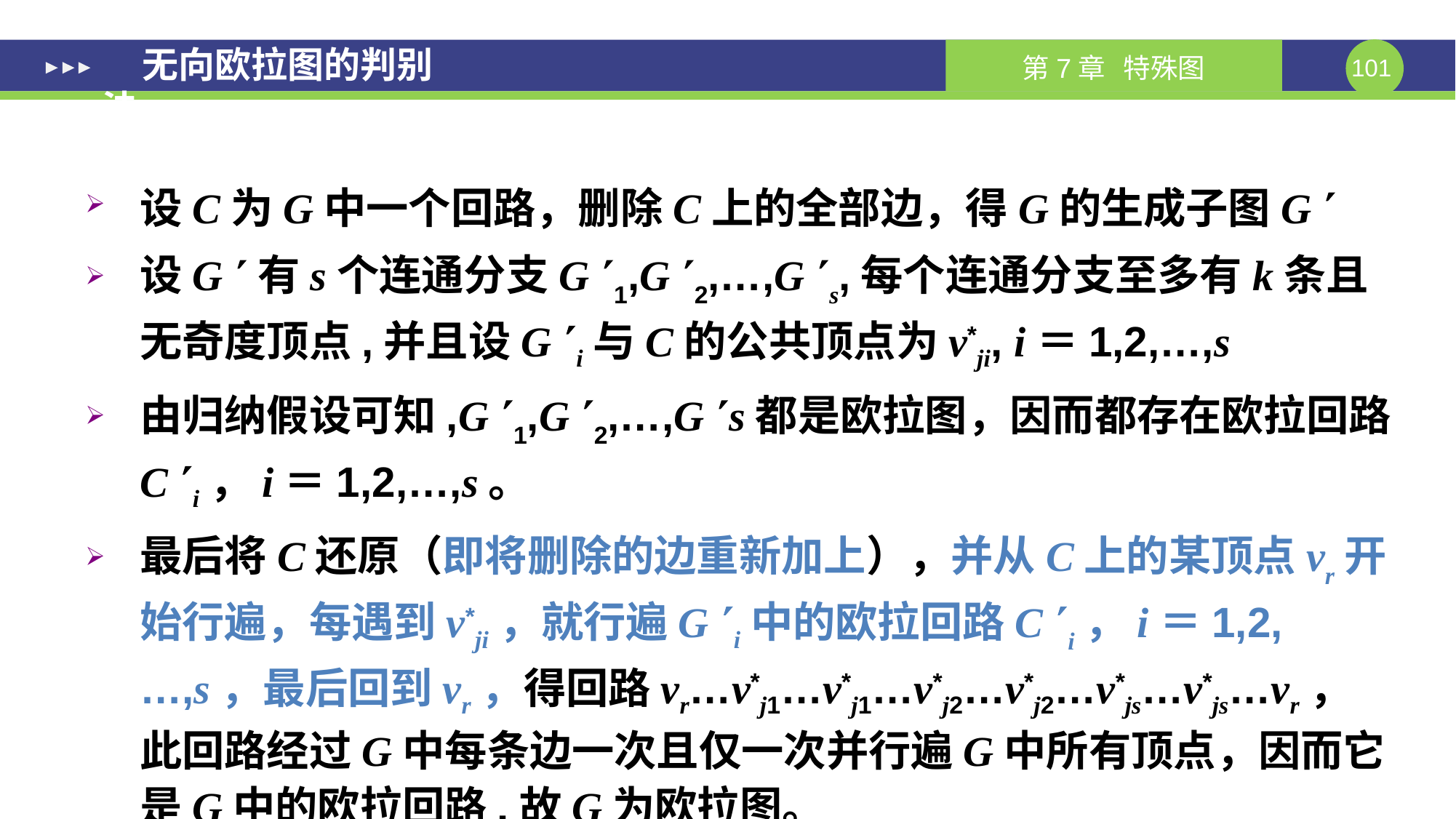

无向欧拉图的判别法
设C为G中一个回路，删除C上的全部边，得G的生成子图G ′
设G ′有s个连通分支G ′1,G ′2,…,G ′s,每个连通分支至多有k条且无奇度顶点,并且设G ′i与C的公共顶点为v*ji, i＝1,2,…,s
由归纳假设可知,G ′1,G ′2,…,G ′s都是欧拉图，因而都存在欧拉回路C ′i，i＝1,2,…,s。
最后将C还原（即将删除的边重新加上），并从C上的某顶点vr开始行遍，每遇到v*ji，就行遍G ′i中的欧拉回路C ′i，i＝1,2,…,s，最后回到vr，得回路vr…v*j1…v*j1…v*j2…v*j2…v*js…v*js…vr，此回路经过G中每条边一次且仅一次并行遍G中所有顶点，因而它是G中的欧拉回路.故G为欧拉图。